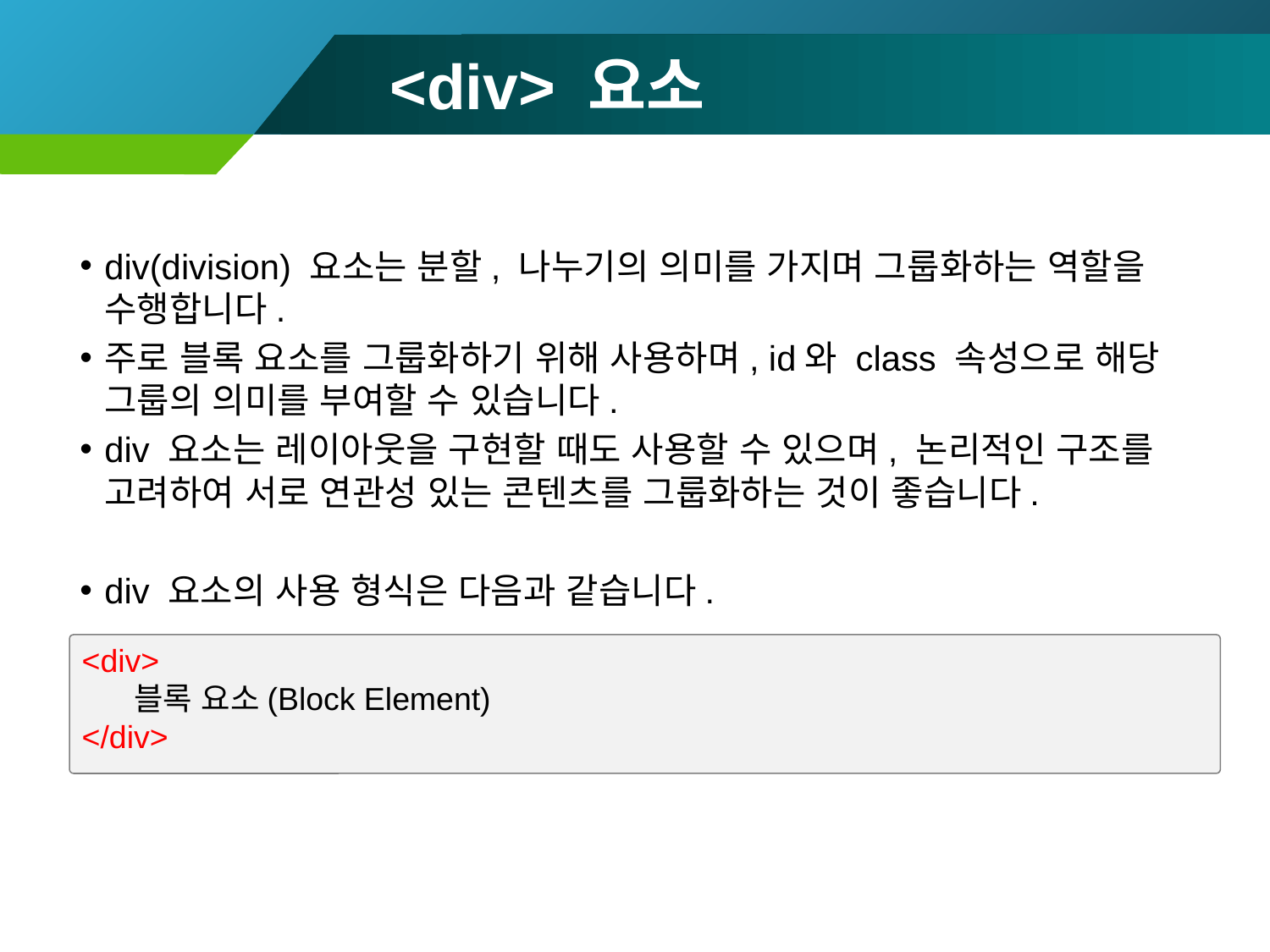

# <div> 요소
div(division) 요소는 분할, 나누기의 의미를 가지며 그룹화하는 역할을 수행합니다.
주로 블록 요소를 그룹화하기 위해 사용하며, id와 class 속성으로 해당 그룹의 의미를 부여할 수 있습니다.
div 요소는 레이아웃을 구현할 때도 사용할 수 있으며, 논리적인 구조를 고려하여 서로 연관성 있는 콘텐츠를 그룹화하는 것이 좋습니다.

div 요소의 사용 형식은 다음과 같습니다.
<div>
     블록 요소(Block Element)
</div>